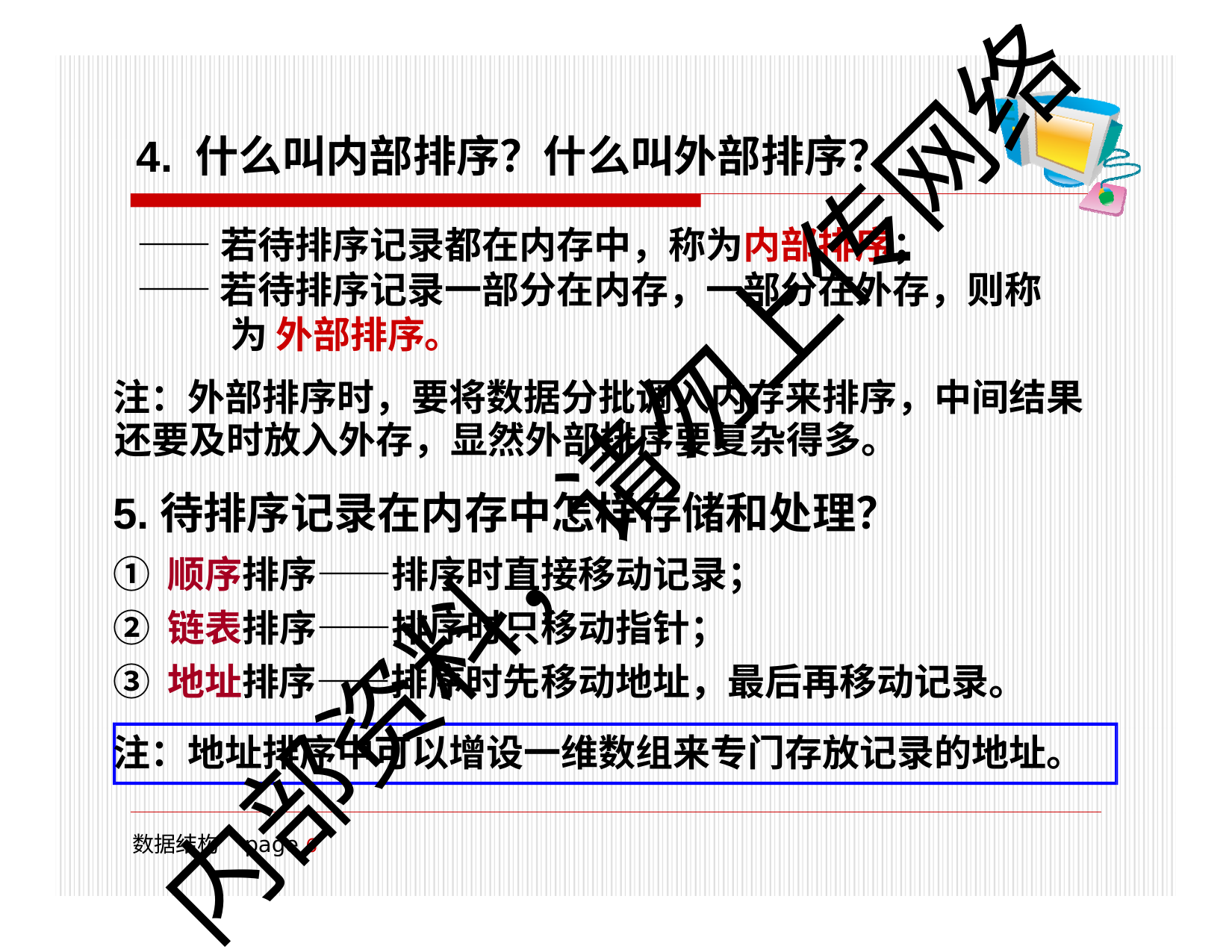

# 4. 什么叫内部排序？什么叫外部排序？

——若待排序记录都在内存中，称为内部排序；
——若待排序记录一部分在内存，一部分在外存，则称为 外部排序。
注：外部排序时，要将数据分批调入内存来排序，中间结果 还要及时放入外存，显然外部排序要复杂得多。
5.待排序记录在内存中怎样存储和处理？
① 顺序排序——排序时直接移动记录；
② 链表排序——排序时只移动指针；
③ 地址排序——排序时先移动地址，最后再移动记录。
注：地址排序中可以增设一维数组来专门存放记录的地址。
内部资料，请勿上传网络

数据结构	page 6